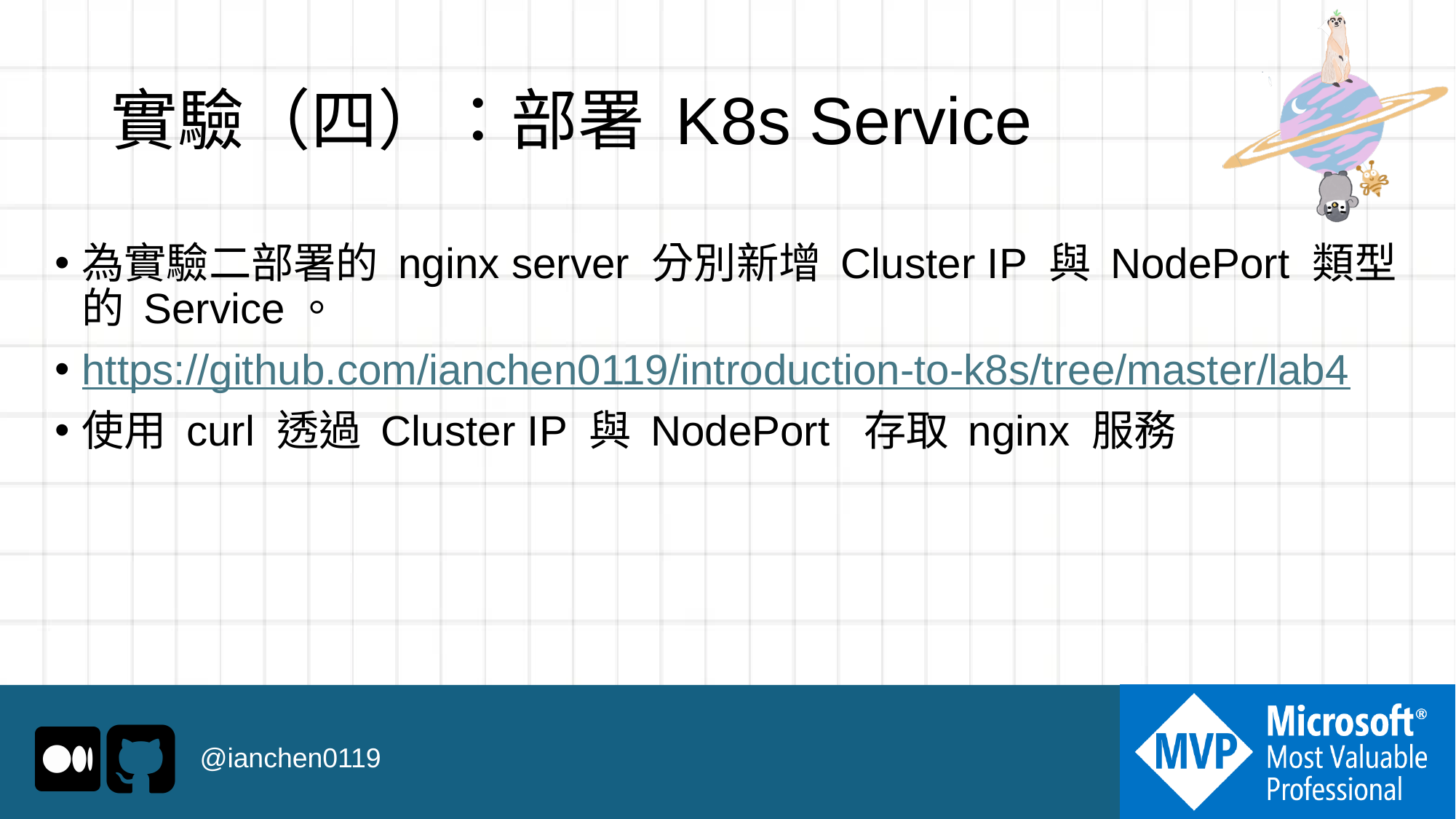

# 實驗（四）：部署 K8s Service

為實驗二部署的 nginx server 分別新增 Cluster IP 與 NodePort 類型的 Service。
https://github.com/ianchen0119/introduction-to-k8s/tree/master/lab4
使用 curl 透過 Cluster IP 與 NodePort  存取 nginx 服務